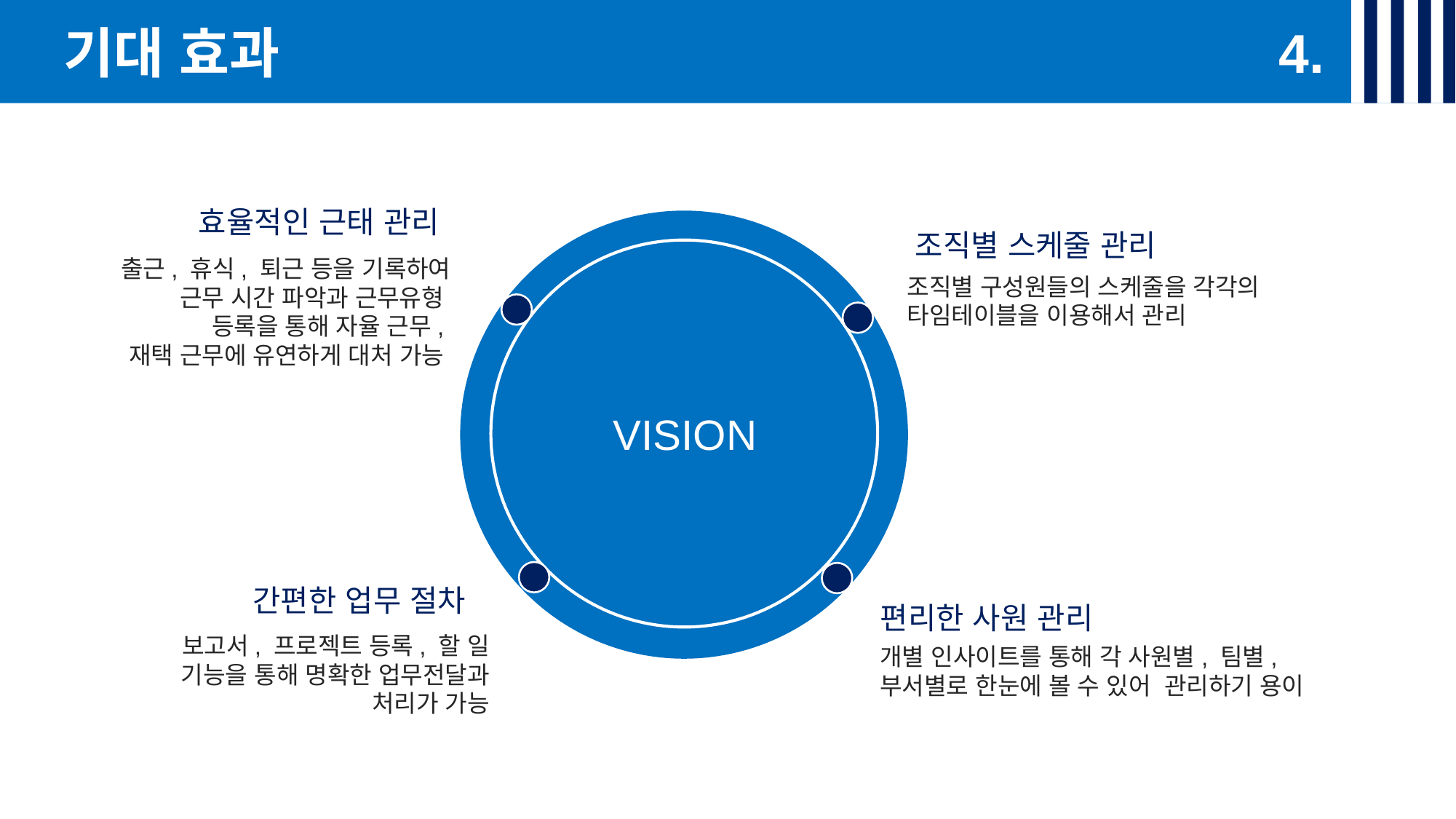

\

기대 효과
4.
효율적인 근태 관리

조직별 스케줄 관리
출근, 휴식, 퇴근 등을 기록하여
근무 시간 파악과 근무유형
등록을 통해 자율 근무,
재택 근무에 유연하게 대처 가능
조직별 구성원들의 스케줄을 각각의 타임테이블을 이용해서 관리

VISION

간편한 업무 절차
편리한 사원 관리
보고서, 프로젝트 등록, 할 일 기능을 통해 명확한 업무전달과 처리가 가능
개별 인사이트를 통해 각 사원별, 팀별, 부서별로 한눈에 볼 수 있어  관리하기 용이